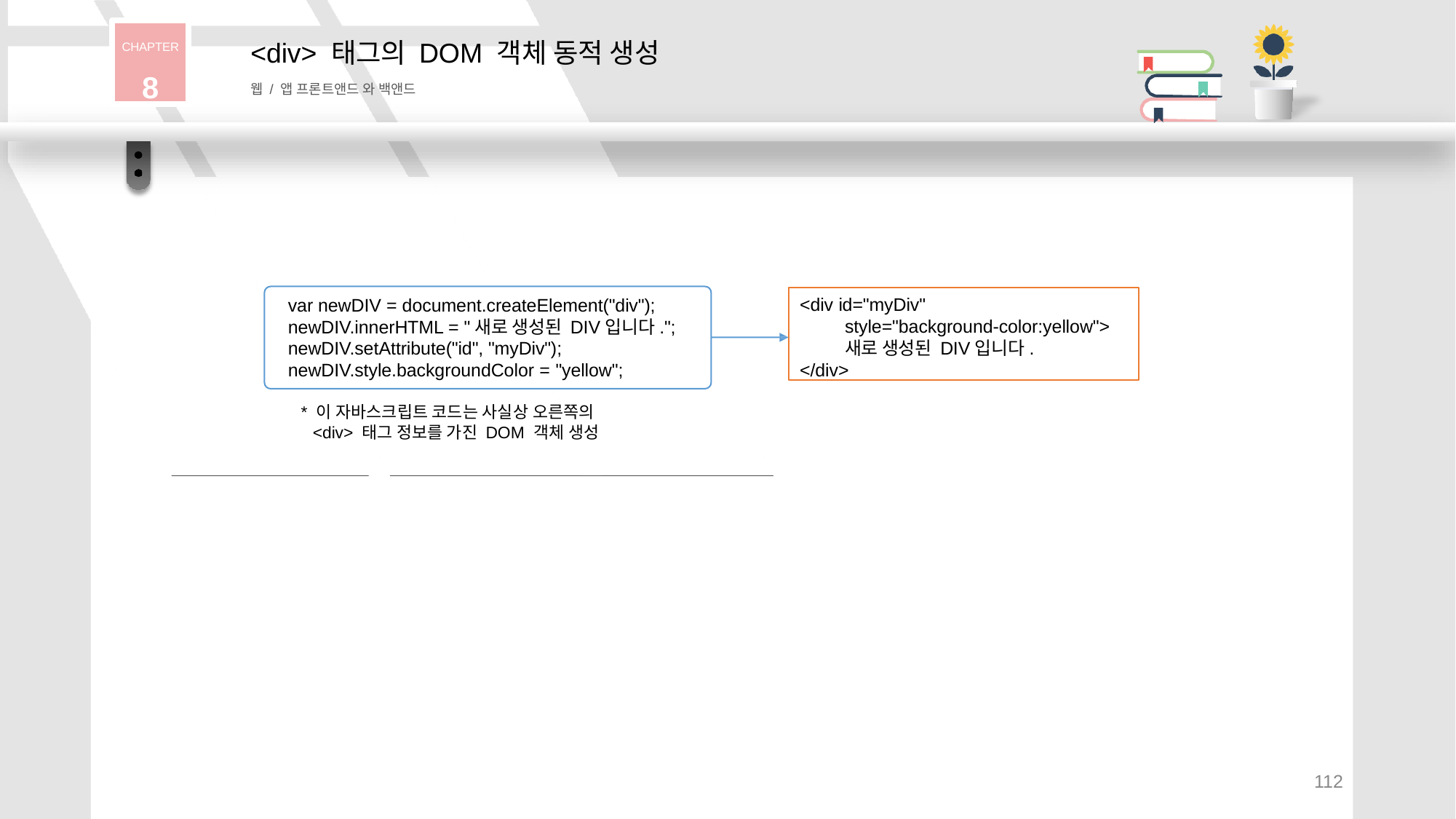

CHAPTER

8

# <div> 태그의 DOM 객체 동적 생성

웹 / 앱 프론트앤드 와 백앤드

<div id="myDiv"
style="background-color:yellow">
새로 생성된 DIV입니다.
</div>
var newDIV = document.createElement("div");  newDIV.innerHTML = "새로 생성된 DIV입니다.";  newDIV.setAttribute("id", "myDiv");  newDIV.style.backgroundColor = "yellow";
* 이 자바스크립트 코드는 사실상 오른쪽의
<div> 태그 정보를 가진 DOM 객체 생성

112